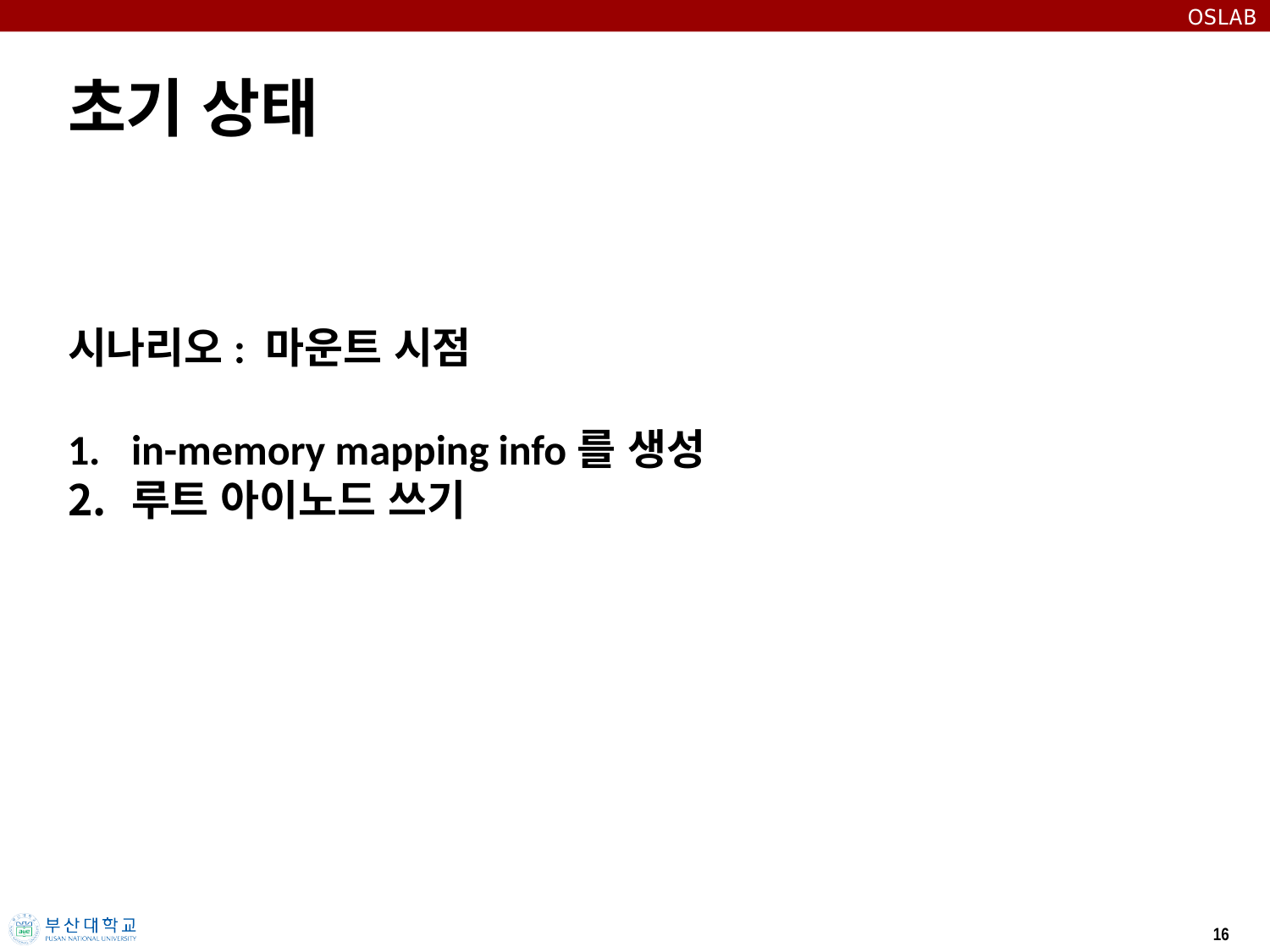

# 초기 상태
시나리오: 마운트 시점

in-memory mapping info를 생성
루트 아이노드 쓰기